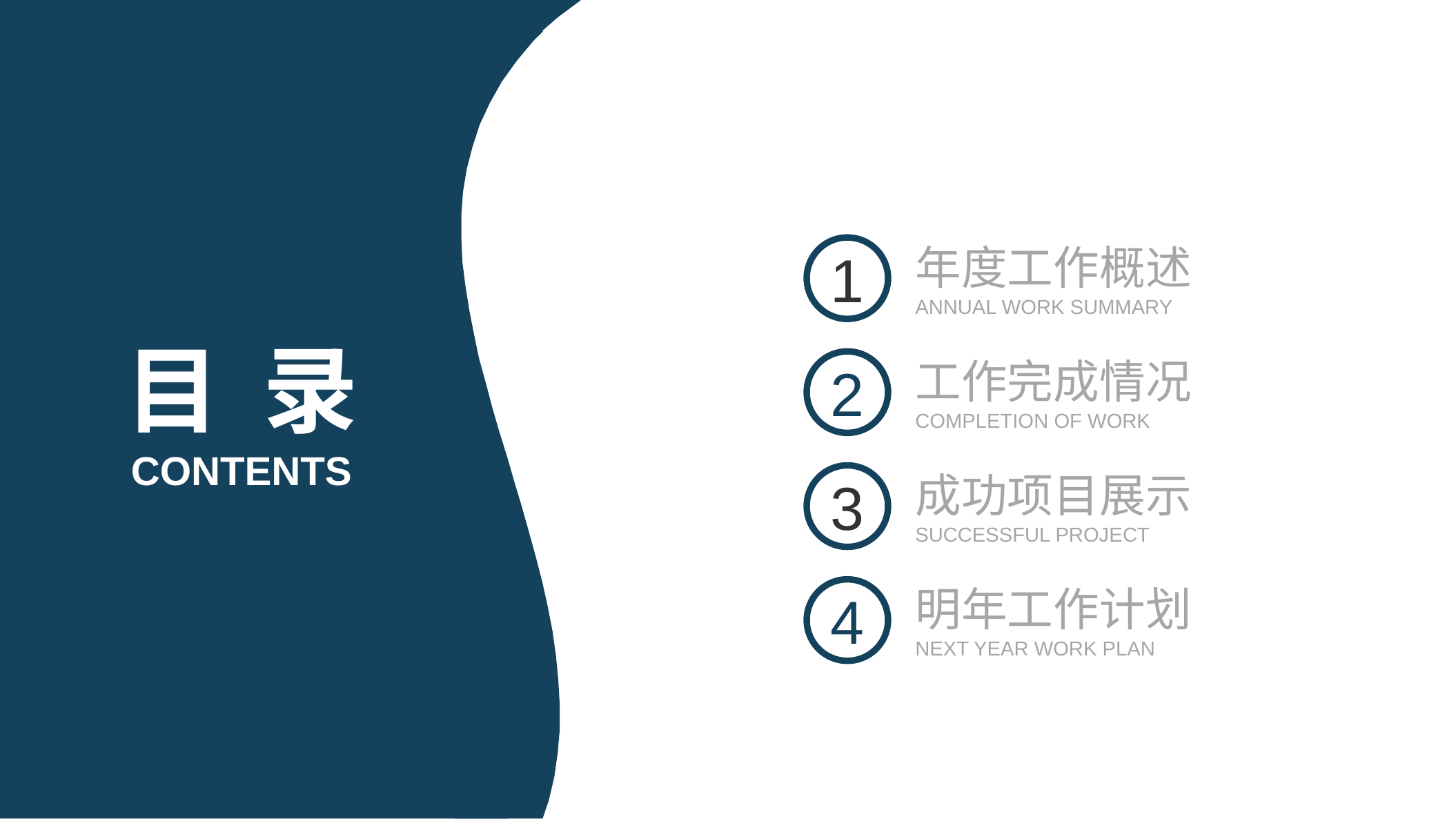

1
年度工作概述
ANNUAL WORK SUMMARY
目  录
2
工作完成情况
COMPLETION OF WORK
CONTENTS
3
成功项目展示
SUCCESSFUL PROJECT
4
明年工作计划
NEXT YEAR WORK PLAN